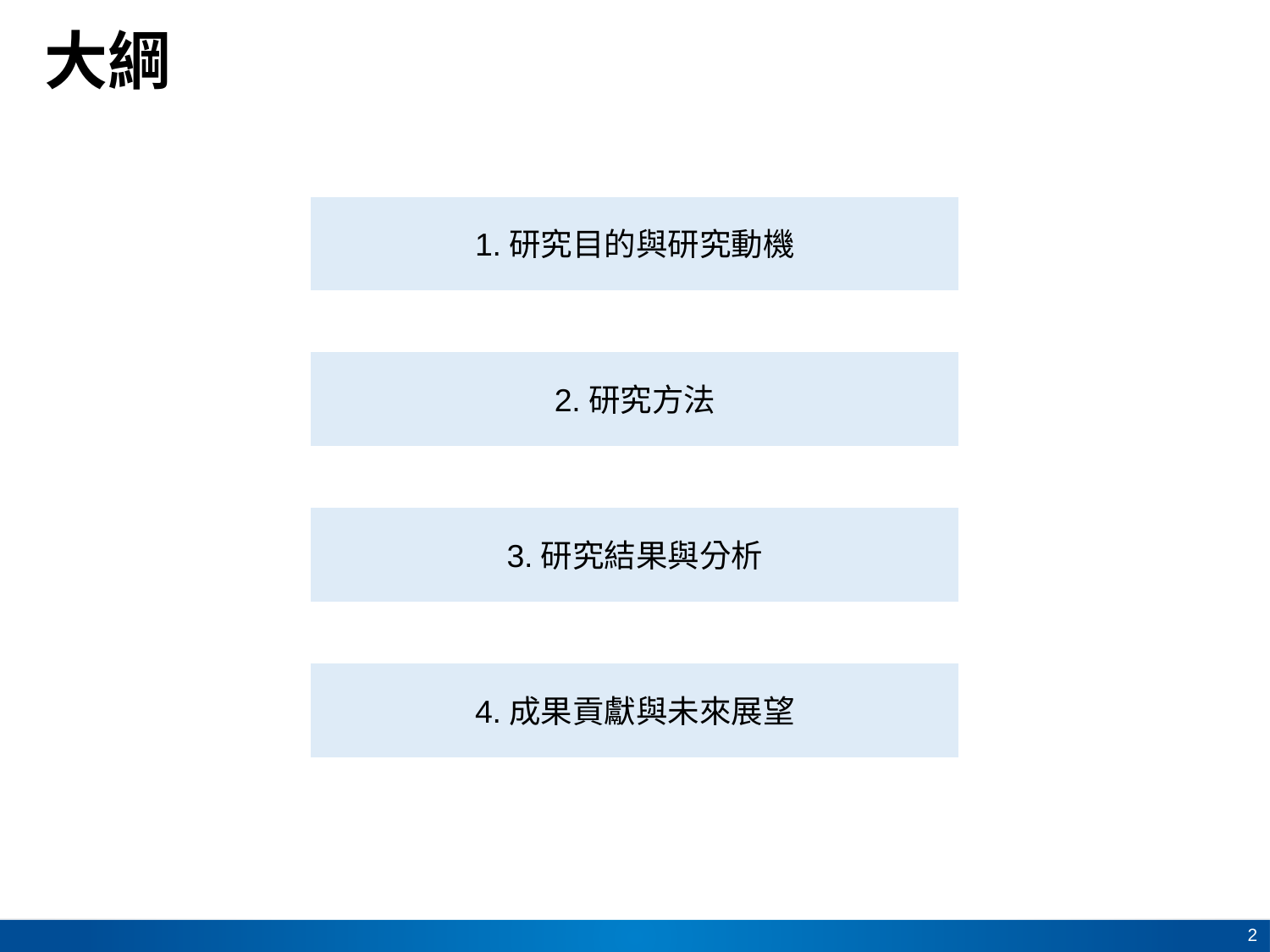

# 大綱
1.研究目的與研究動機
2.研究方法
3.研究結果與分析
4.成果貢獻與未來展望
2